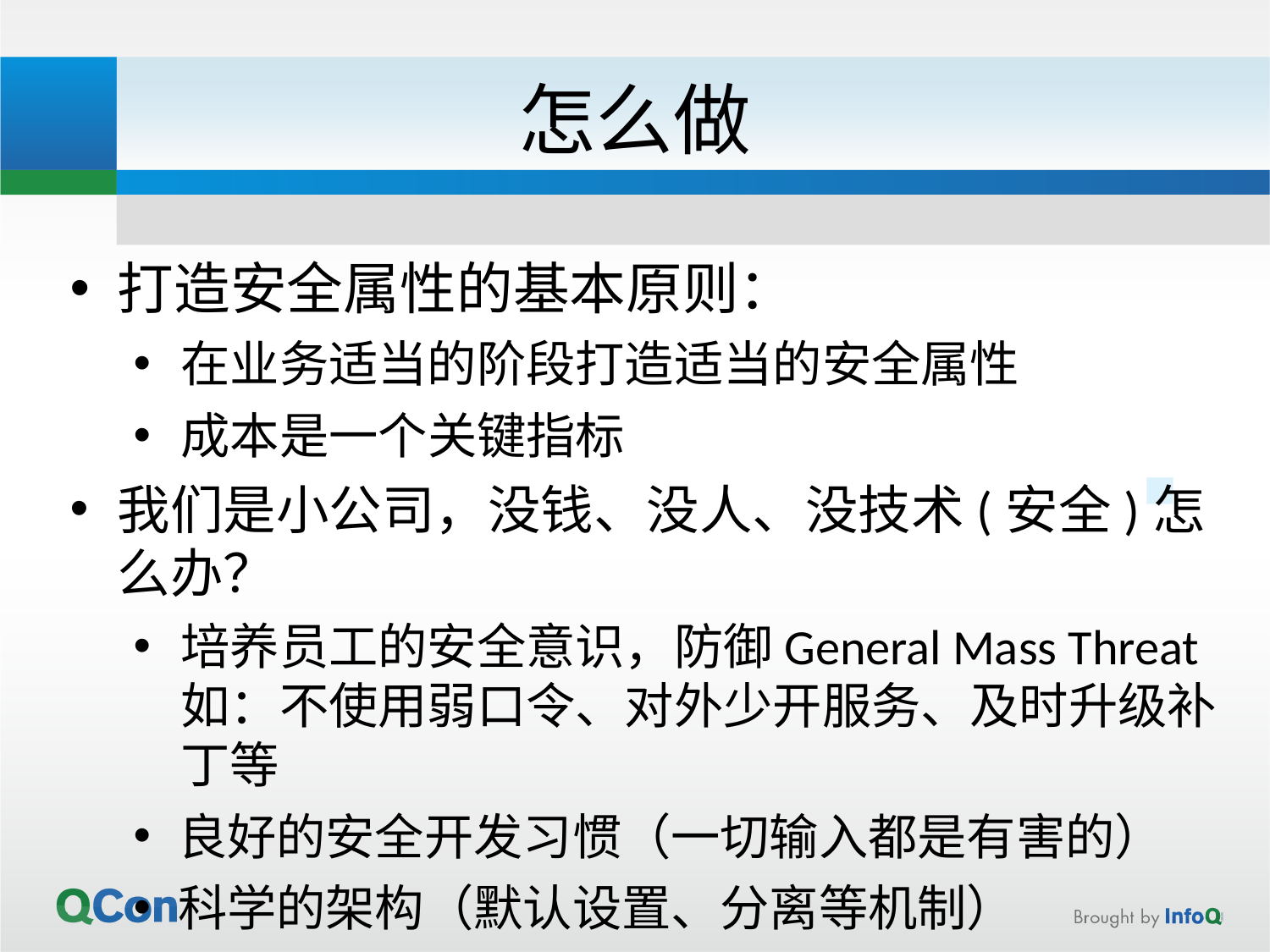

# 怎么做
打造安全属性的基本原则：
在业务适当的阶段打造适当的安全属性
成本是一个关键指标
我们是小公司，没钱、没人、没技术(安全)怎么办？
培养员工的安全意识，防御General Mass Threat 如：不使用弱口令、对外少开服务、及时升级补丁等
良好的安全开发习惯（一切输入都是有害的）
科学的架构（默认设置、分离等机制）
39